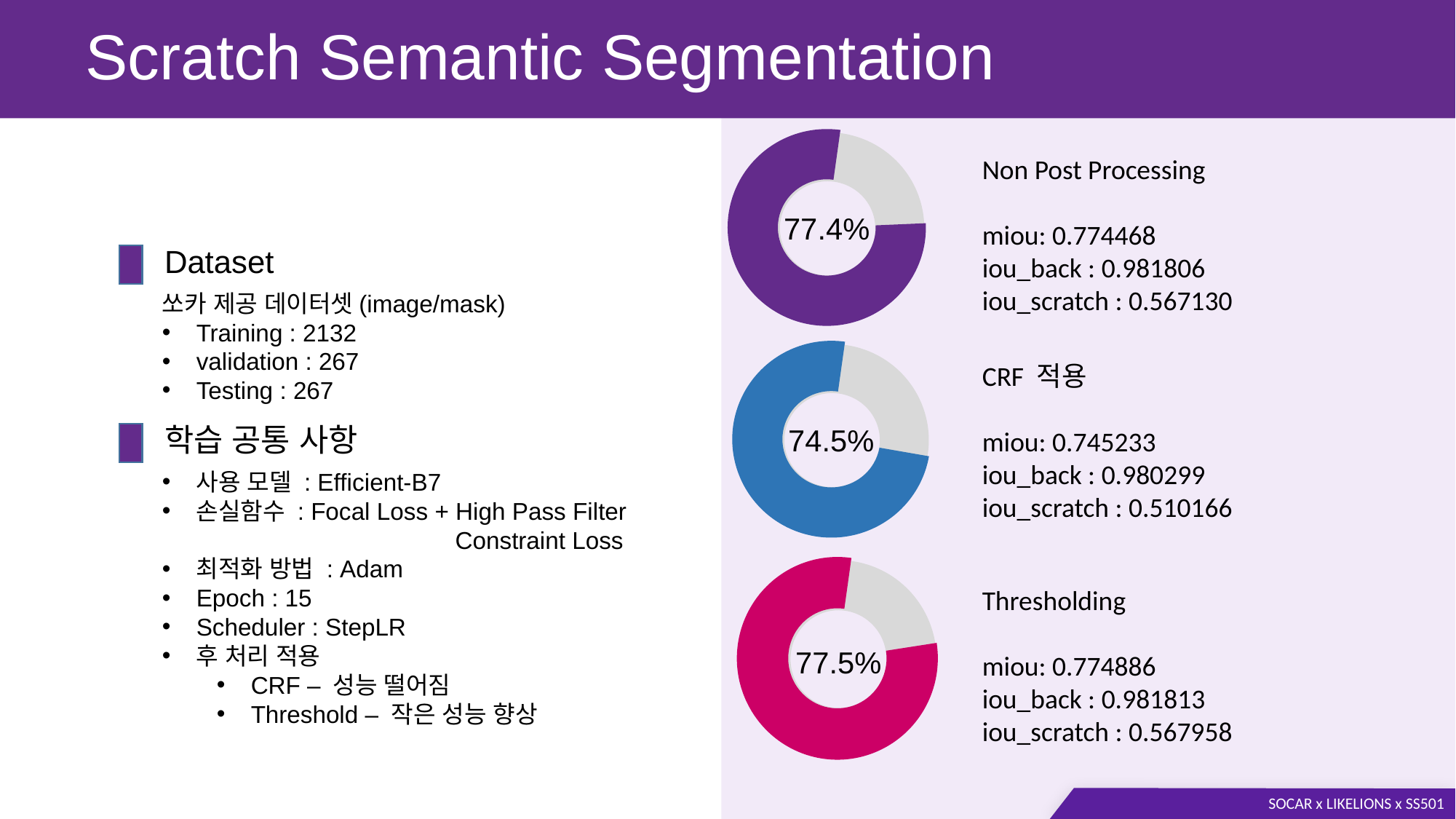

Scratch Semantic Segmentation

Non Post Processing

miou: 0.774468
iou_back : 0.981806
iou_scratch : 0.567130
77.4%
Dataset

쏘카 제공 데이터셋(image/mask)
Training : 2132
validation : 267
Testing : 267

CRF 적용

miou: 0.745233
iou_back : 0.980299
iou_scratch : 0.510166
학습 공통 사항
74.5%

사용 모델 : Efficient-B7
손실함수 : Focal Loss + High Pass Filter
   Constraint Loss
최적화 방법 : Adam
Epoch : 15
Scheduler : StepLR
후 처리 적용
CRF – 성능 떨어짐
Threshold – 작은 성능 향상

Thresholding

miou: 0.774886
iou_back : 0.981813
iou_scratch : 0.567958
77.5%

SOCAR x LIKELIONS x SS501